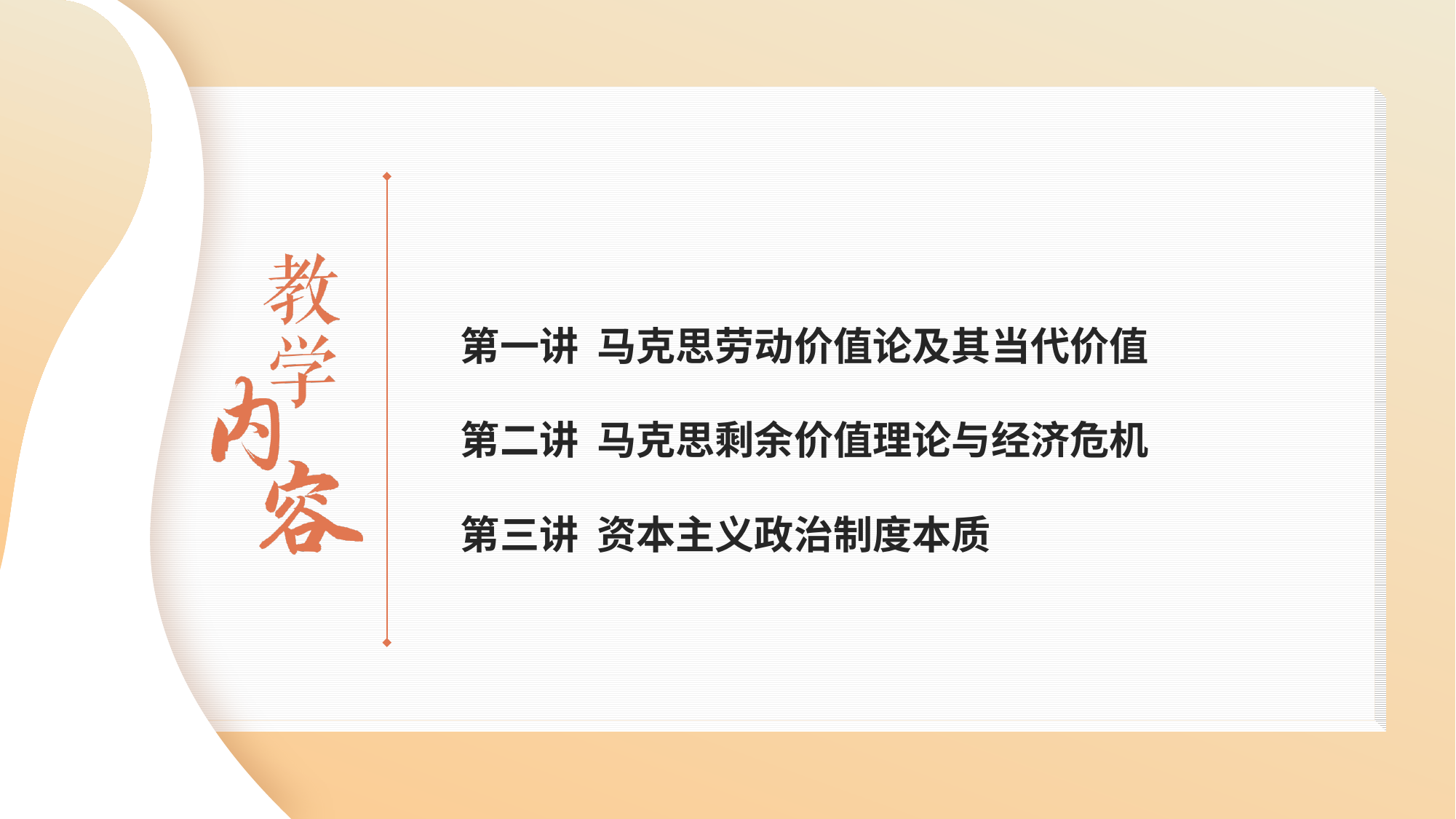

第一讲  马克思劳动价值论及其当代价值
第二讲  马克思剩余价值理论与经济危机
第三讲  资本主义政治制度本质